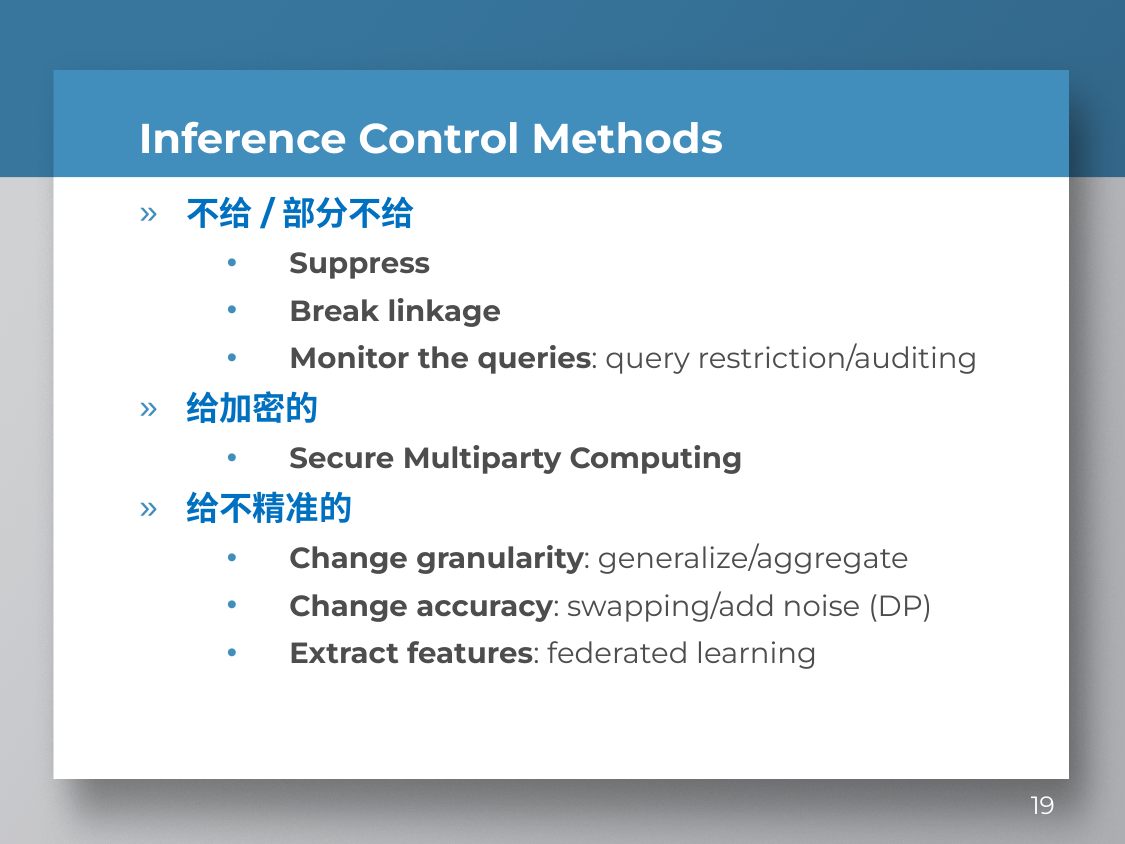

# Inference Control Methods
不给/部分不给
Suppress
Break linkage
Monitor the queries: query restriction/auditing
给加密的
Secure Multiparty Computing
给不精准的
Change granularity: generalize/aggregate
Change accuracy: swapping/add noise (DP)
Extract features: federated learning

19